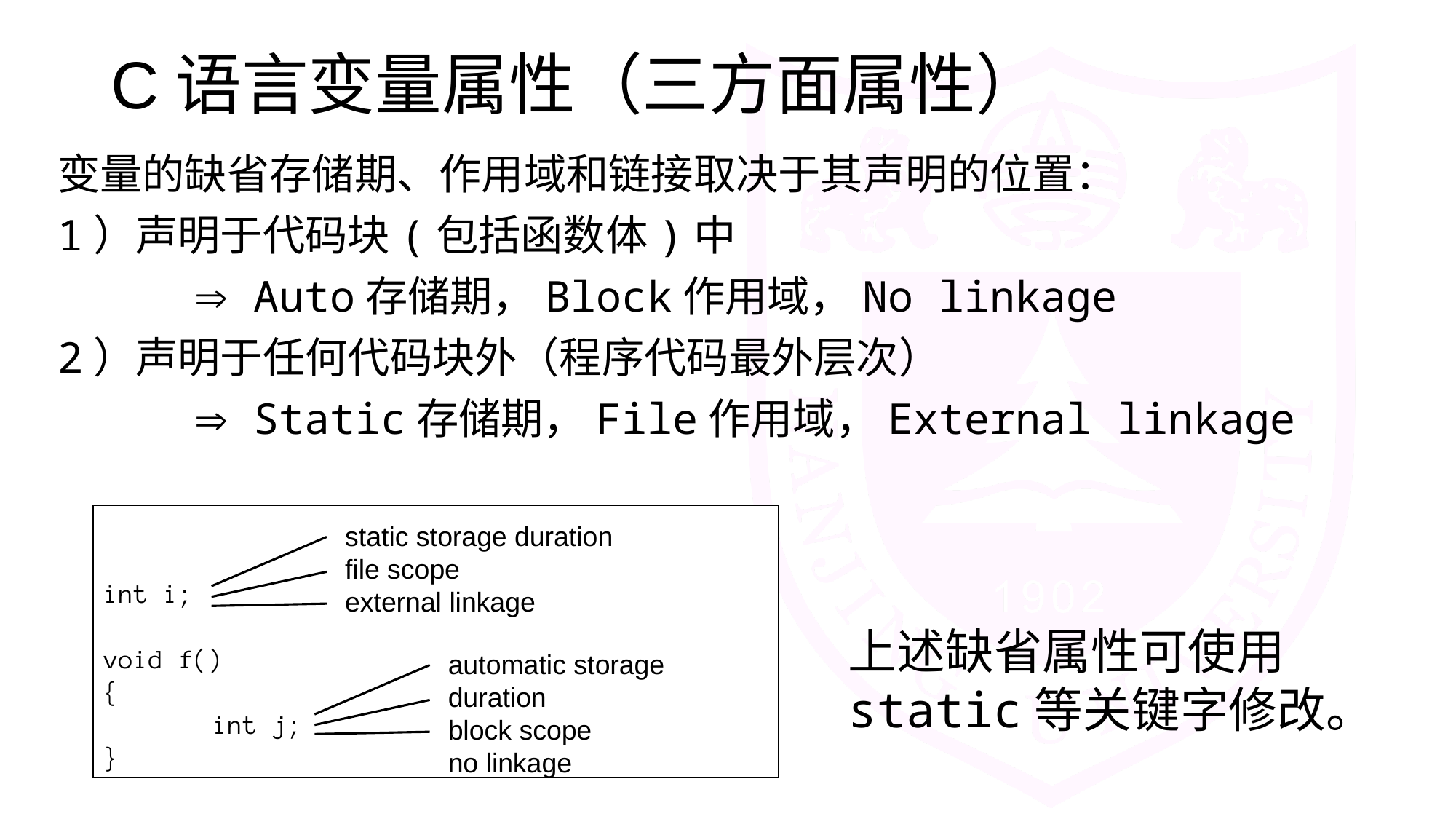

# C语言变量属性（三方面属性）
变量的缺省存储期、作用域和链接取决于其声明的位置：
1）声明于代码块(包括函数体)中
		⇒ Auto存储期，Block作用域，No linkage
2）声明于任何代码块外（程序代码最外层次）
		⇒ Static存储期，File作用域，External linkage

int i;

void f()
{
	int j;
}
static storage duration
file scope
external linkage
上述缺省属性可使用static等关键字修改。
automatic storage duration
block scope
no linkage